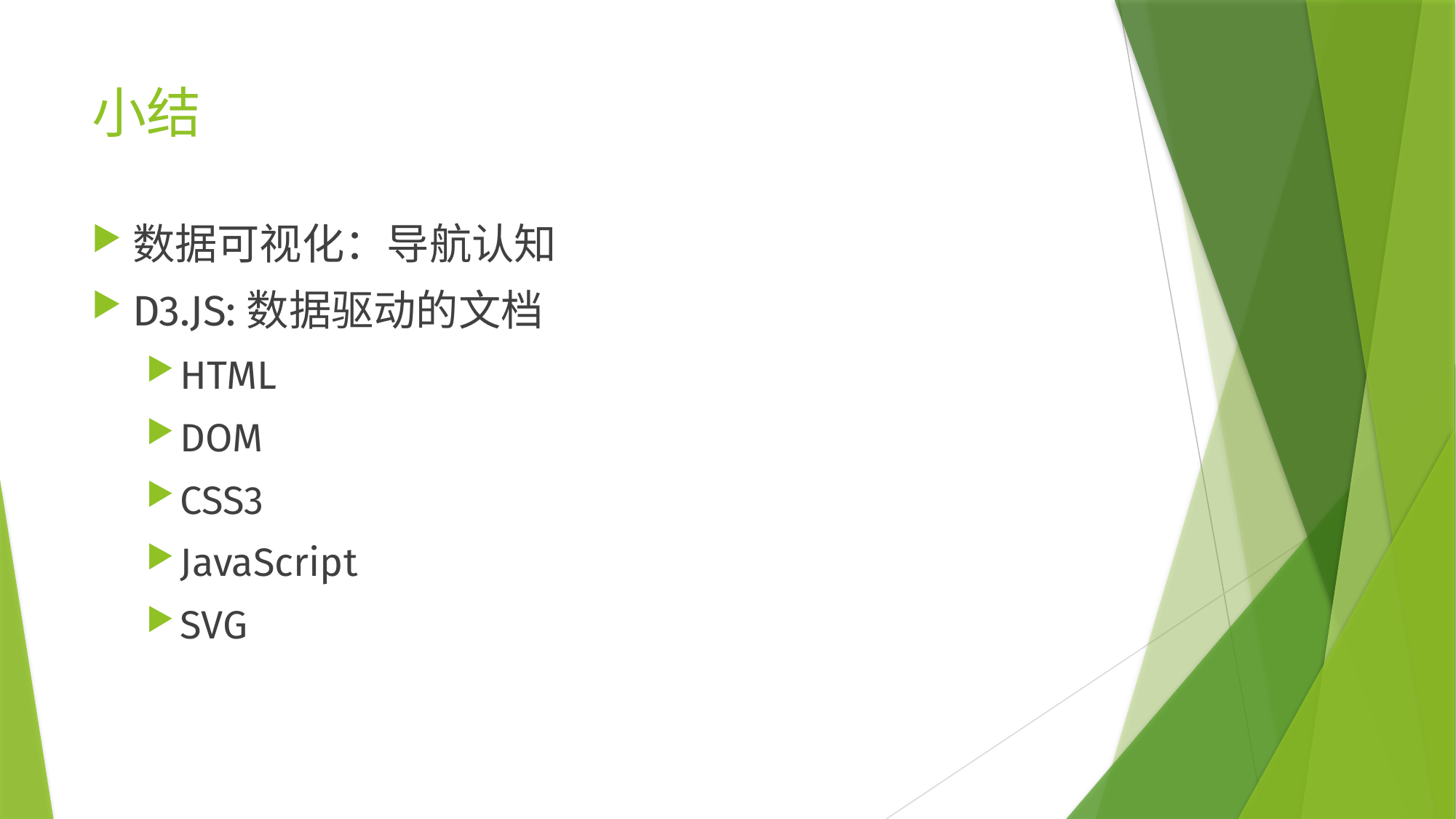

# 小结
数据可视化：导航认知
D3.JS:数据驱动的文档
HTML
DOM
CSS3
JavaScript
SVG